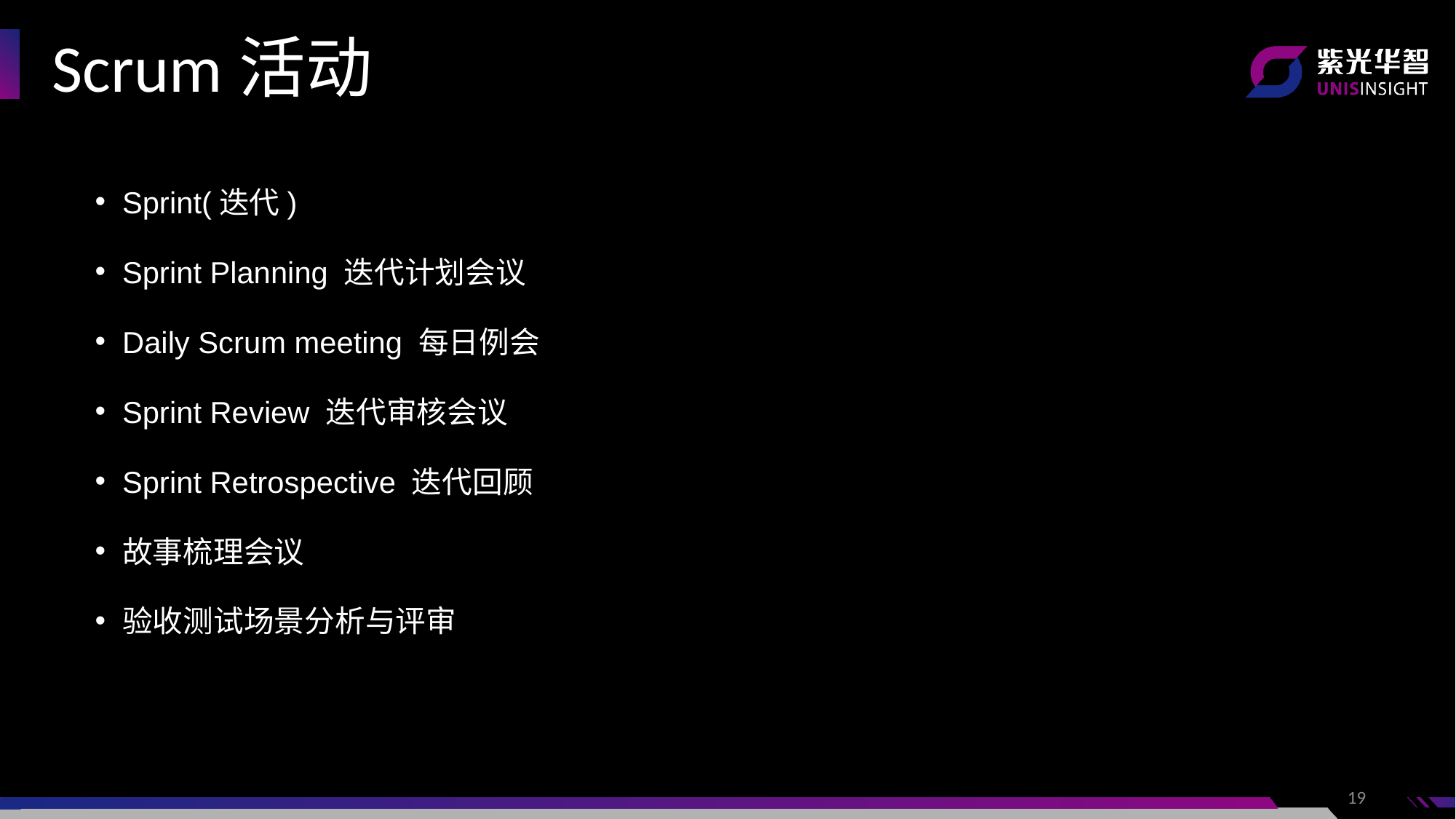

Scrum活动
Sprint(迭代)
Sprint Planning 迭代计划会议
Daily Scrum meeting 每日例会
Sprint Review 迭代审核会议
Sprint Retrospective 迭代回顾
故事梳理会议
验收测试场景分析与评审